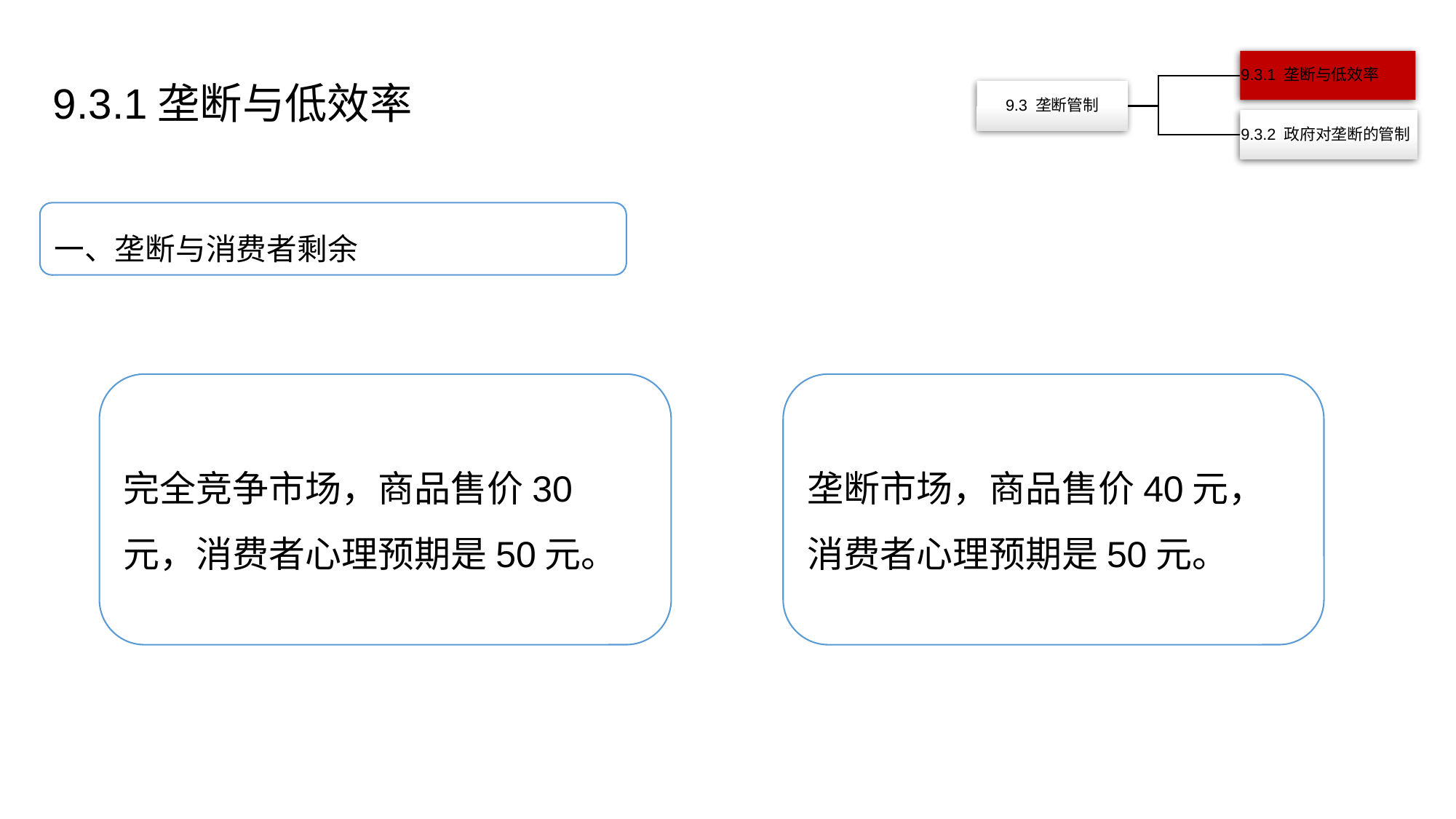

9.3 垄断管制
9.3.1 垄断与低效率
9.3.2 政府对垄断的管制
9.3.1垄断与低效率
一、垄断与消费者剩余
完全竞争市场，商品售价30元，消费者心理预期是50元。
垄断市场，商品售价40元，消费者心理预期是50元。